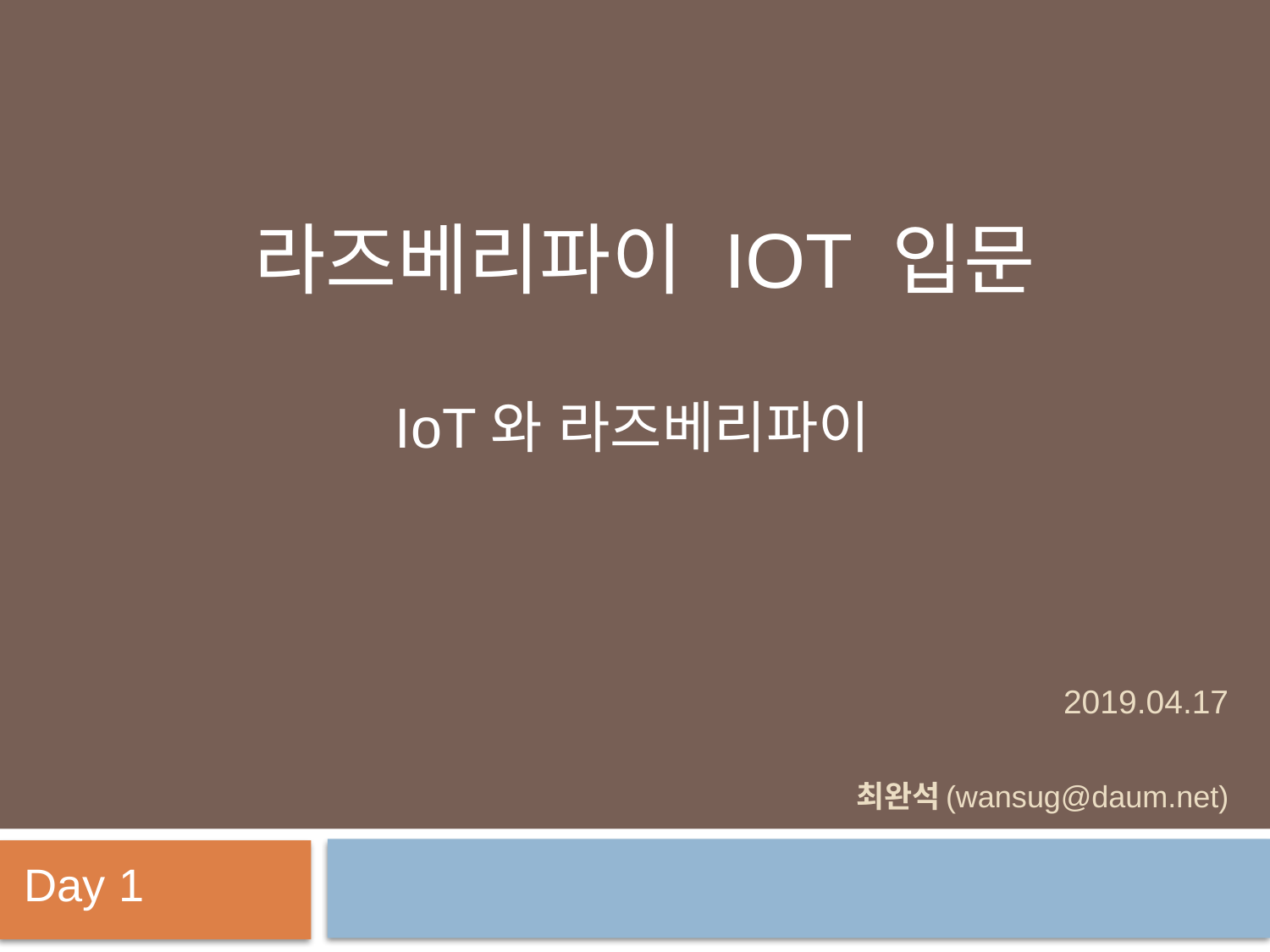

# 라즈베리파이 IoT 입문
IoT와 라즈베리파이

2019.04.17

최완석(wansug@daum.net)
Day 1